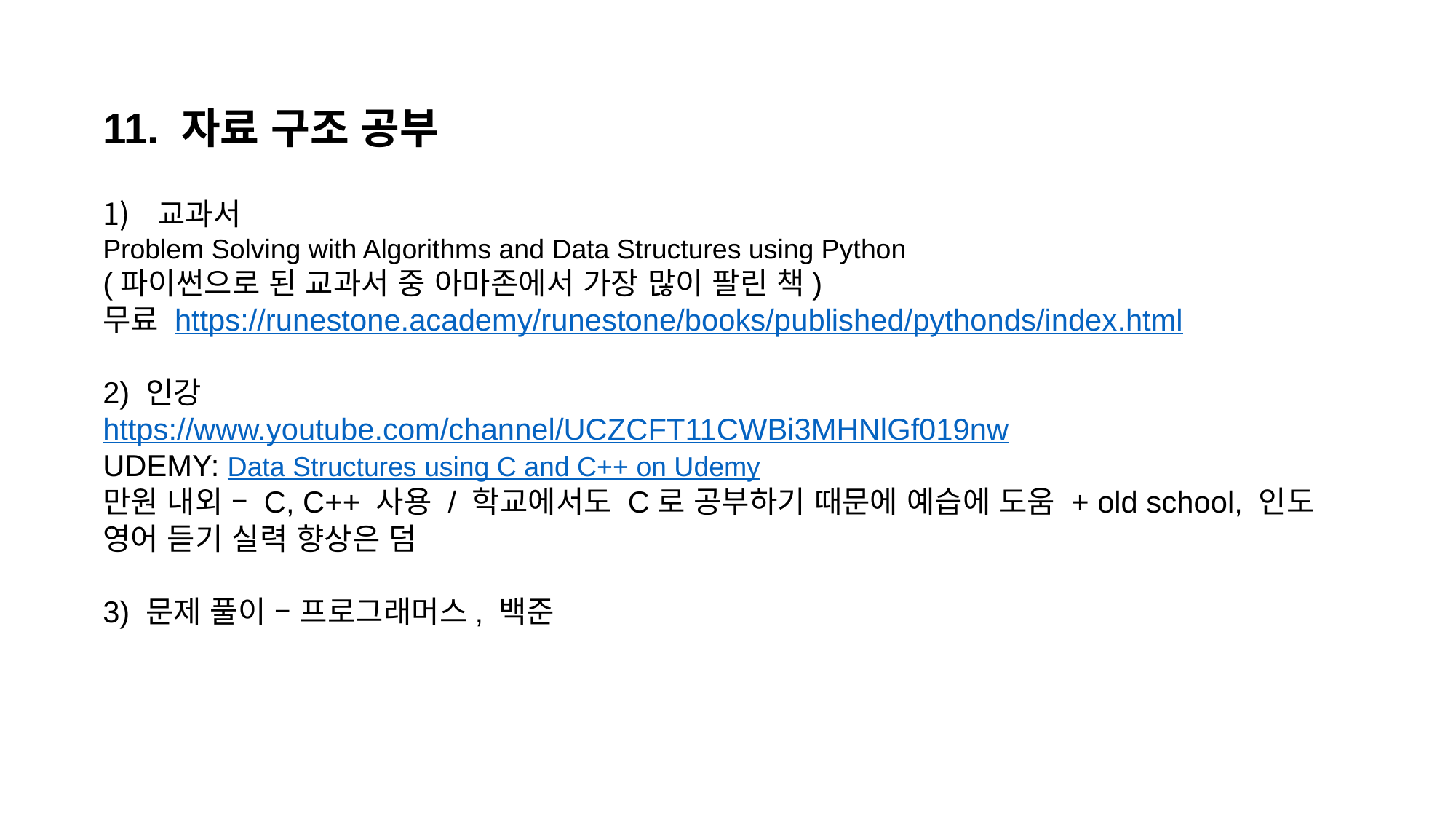

11. 자료 구조 공부
교과서
Problem Solving with Algorithms and Data Structures using Python
(파이썬으로 된 교과서 중 아마존에서 가장 많이 팔린 책)
무료 https://runestone.academy/runestone/books/published/pythonds/index.html

2) 인강
https://www.youtube.com/channel/UCZCFT11CWBi3MHNlGf019nw
UDEMY: Data Structures using C and C++ on Udemy
만원 내외 – C, C++ 사용 / 학교에서도 C로 공부하기 때문에 예습에 도움 + old school, 인도 영어 듣기 실력 향상은 덤

3) 문제 풀이 – 프로그래머스, 백준